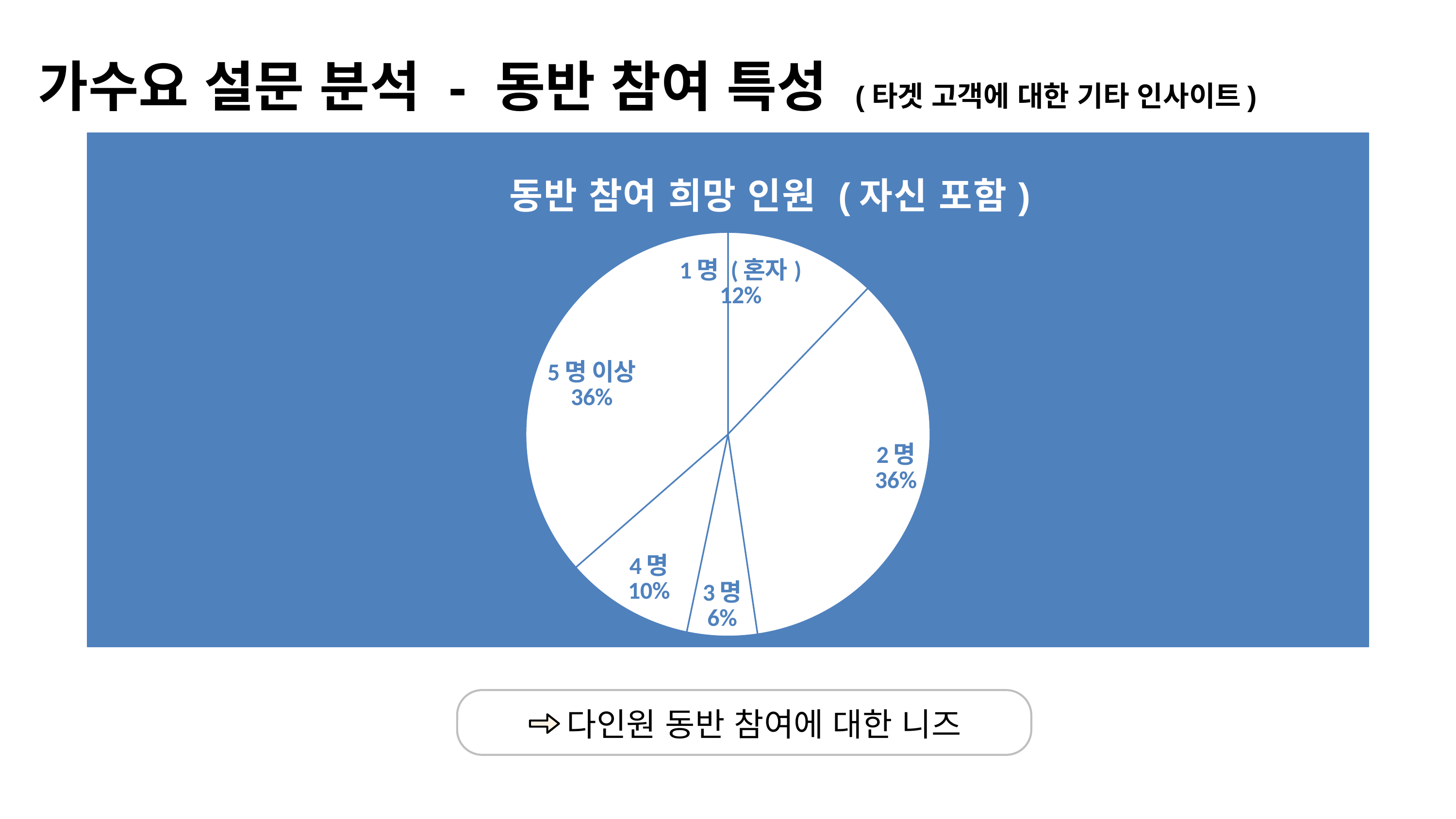

가수요 설문 분석 - 동반 참여 특성 (타겟 고객에 대한 기타 인사이트)

### Chart: 동반 참여 희망 인원 (자신 포함)

| Category | 동반 참여 희망 인원 (자신 포함) |
|---|---|
| 1명 (혼자) | 13.0 |
| 2명 | 38.0 |
| 3명 | 6.0 |
| 4명 | 11.0 |
| 5명 이상 | 39.0 |
다인원 동반 참여에 대한 니즈